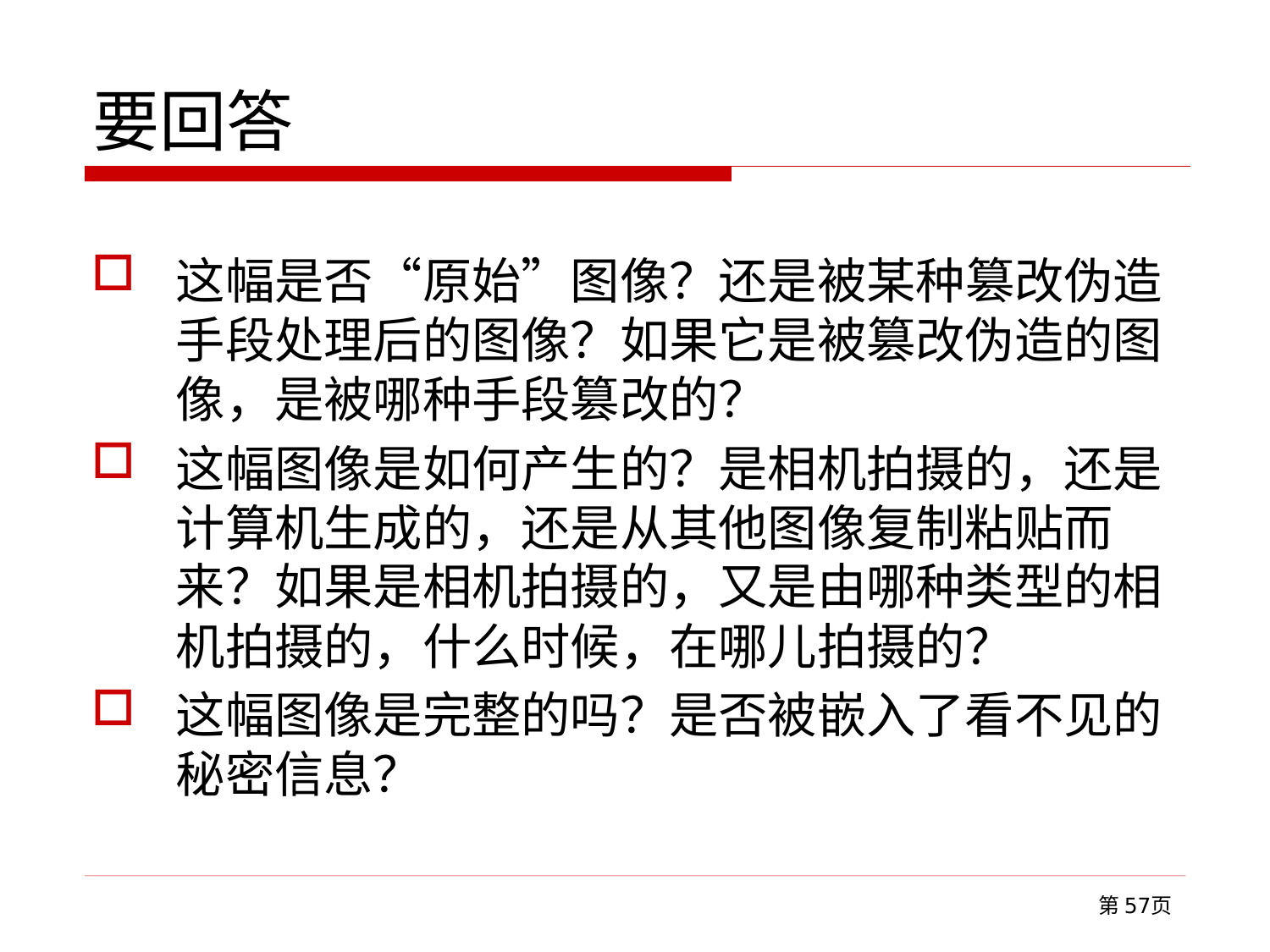

# 要回答
这幅是否“原始”图像？还是被某种篡改伪造手段处理后的图像？如果它是被篡改伪造的图像，是被哪种手段篡改的？
这幅图像是如何产生的？是相机拍摄的，还是计算机生成的，还是从其他图像复制粘贴而来？如果是相机拍摄的，又是由哪种类型的相机拍摄的，什么时候，在哪儿拍摄的？
这幅图像是完整的吗？是否被嵌入了看不见的秘密信息？
57